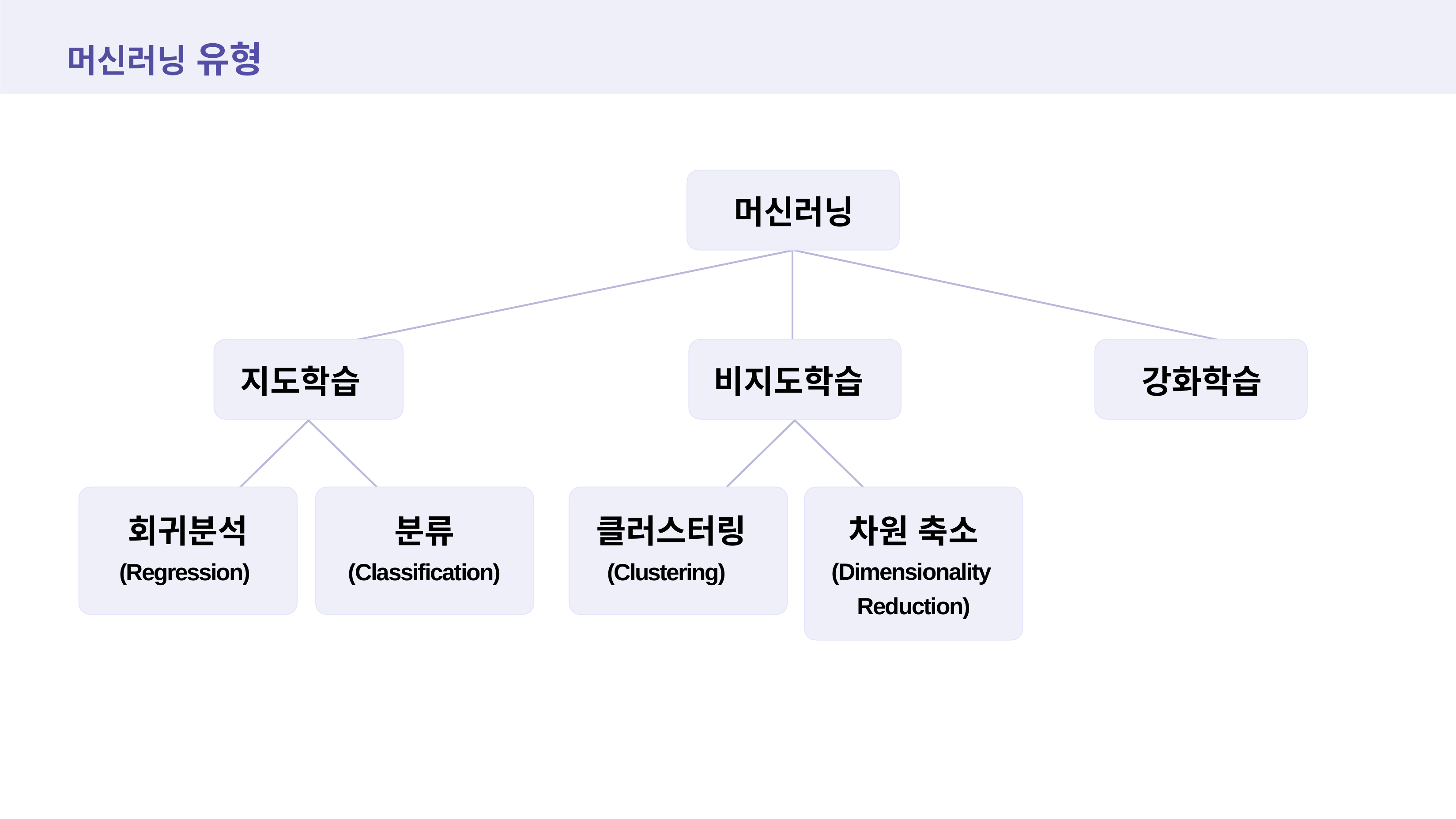

# 머신러닝 유형

머신러닝

지도학습
비지도학습
강화학습

회귀분석
(Regression)
분류
(Classification)
클러스터링
(Clustering)
차원 축소
(Dimensionality  Reduction)